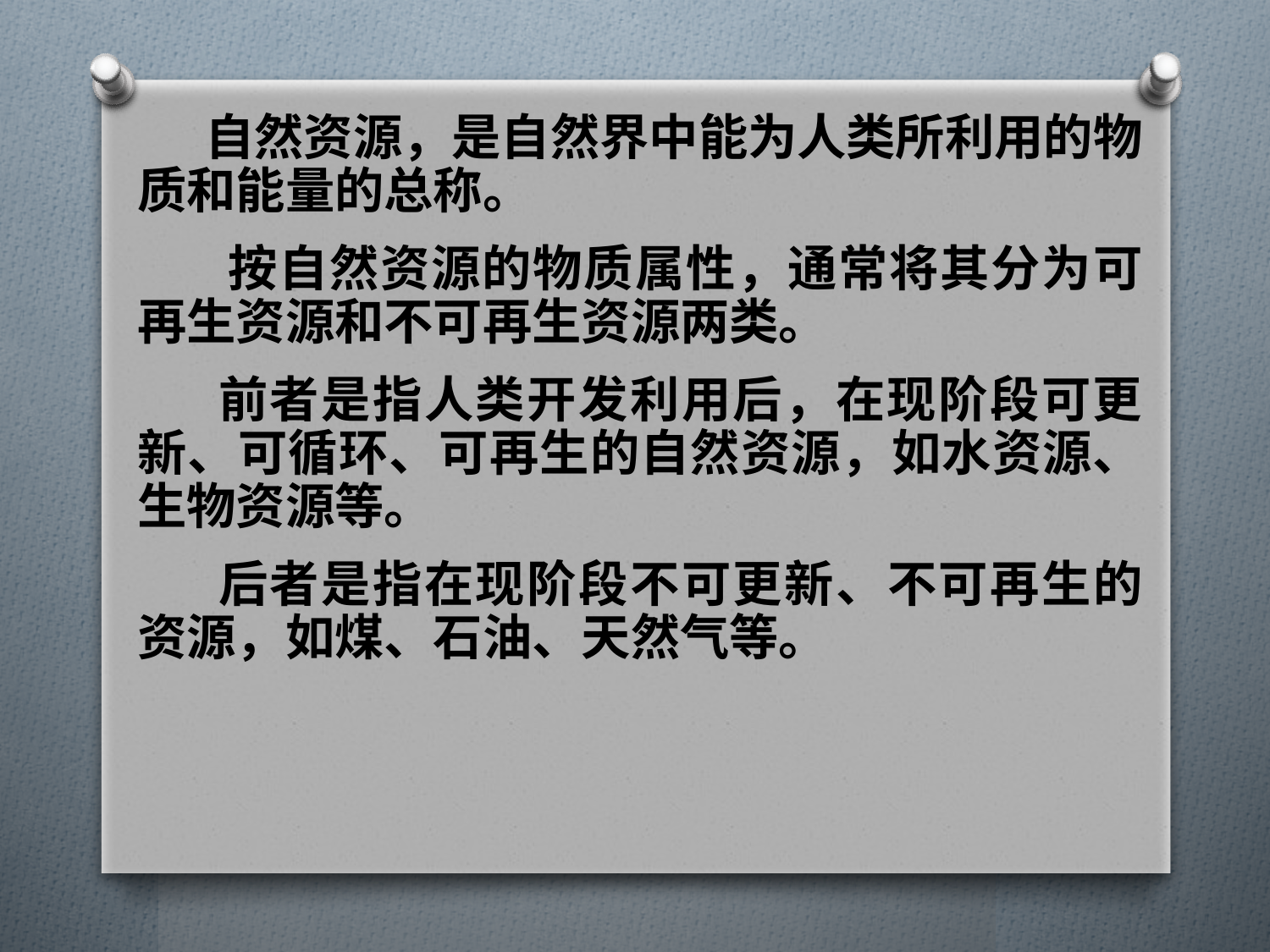

自然资源，是自然界中能为人类所利用的物质和能量的总称。
      按自然资源的物质属性，通常将其分为可再生资源和不可再生资源两类。
     前者是指人类开发利用后，在现阶段可更新、可循环、可再生的自然资源，如水资源、生物资源等。
     后者是指在现阶段不可更新、不可再生的资源，如煤、石油、天然气等。